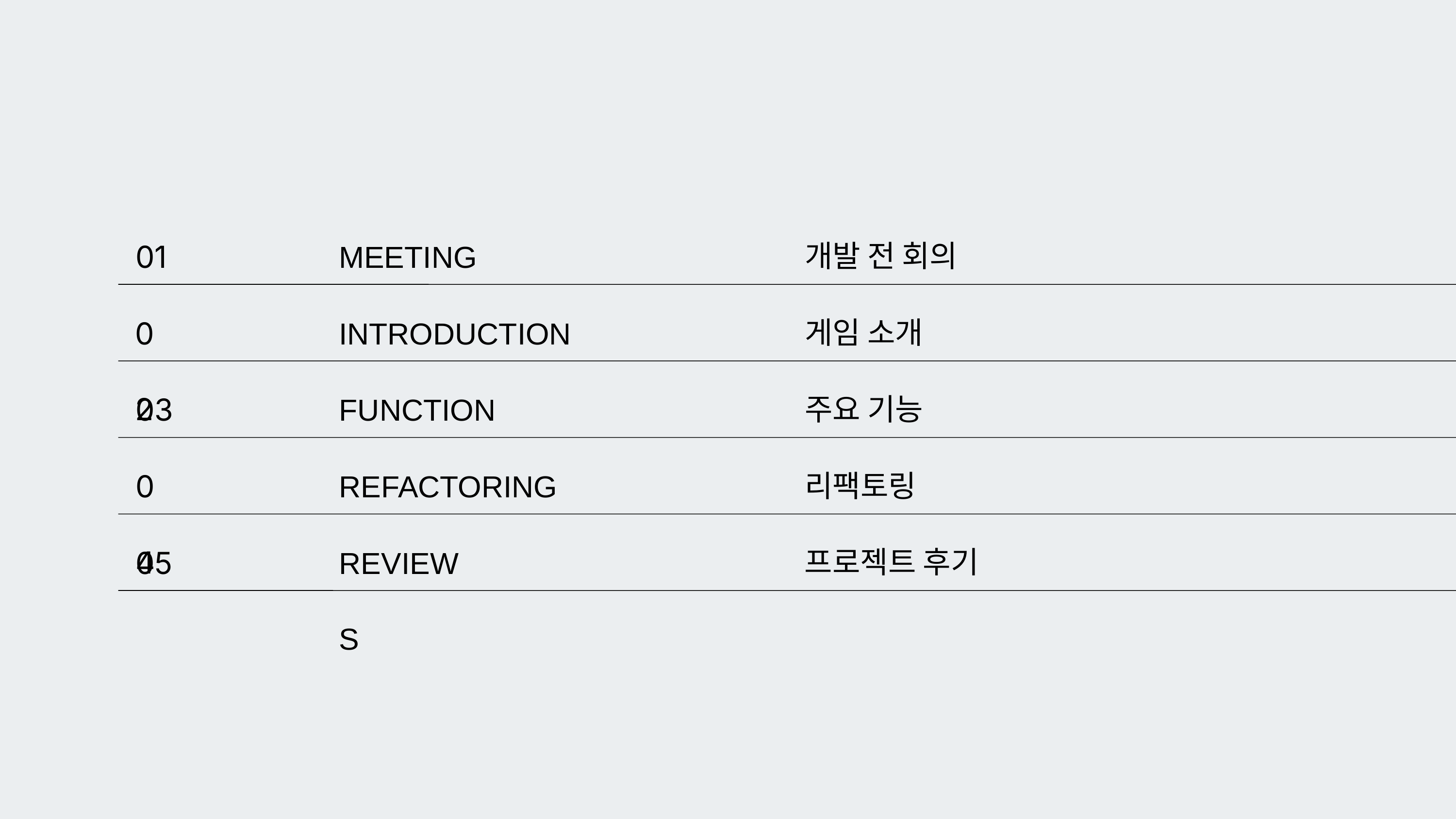

개발 전 회의
01
MEETING
게임 소개
02
INTRODUCTION

주요 기능
03
FUNCTION

리팩토링
04
REFACTORING

프로젝트 후기
05
REVIEWS